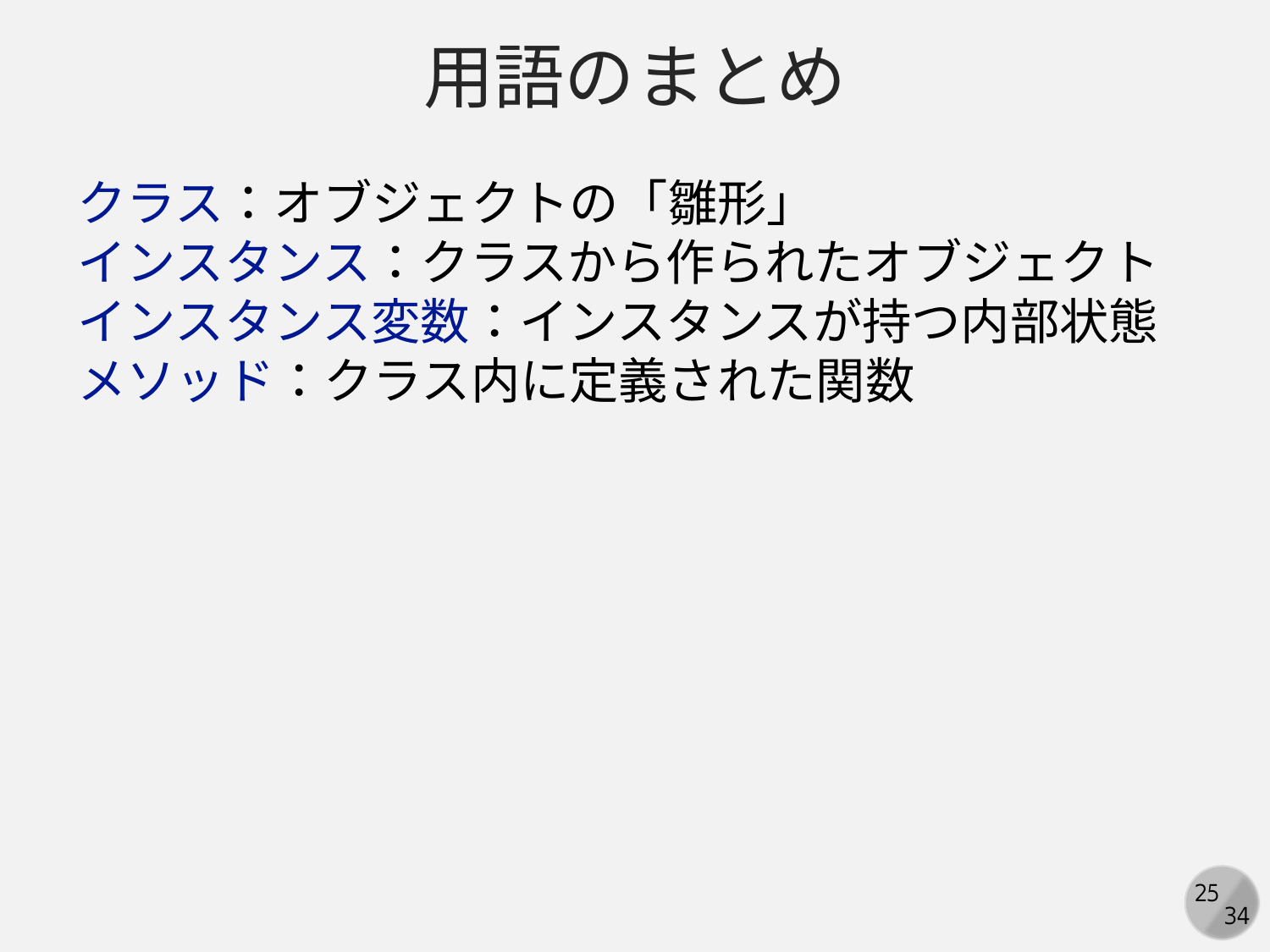

用語のまとめ
クラス：オブジェクトの「雛形」
インスタンス：クラスから作られたオブジェクト
インスタンス変数：インスタンスが持つ内部状態メソッド：クラス内に定義された関数